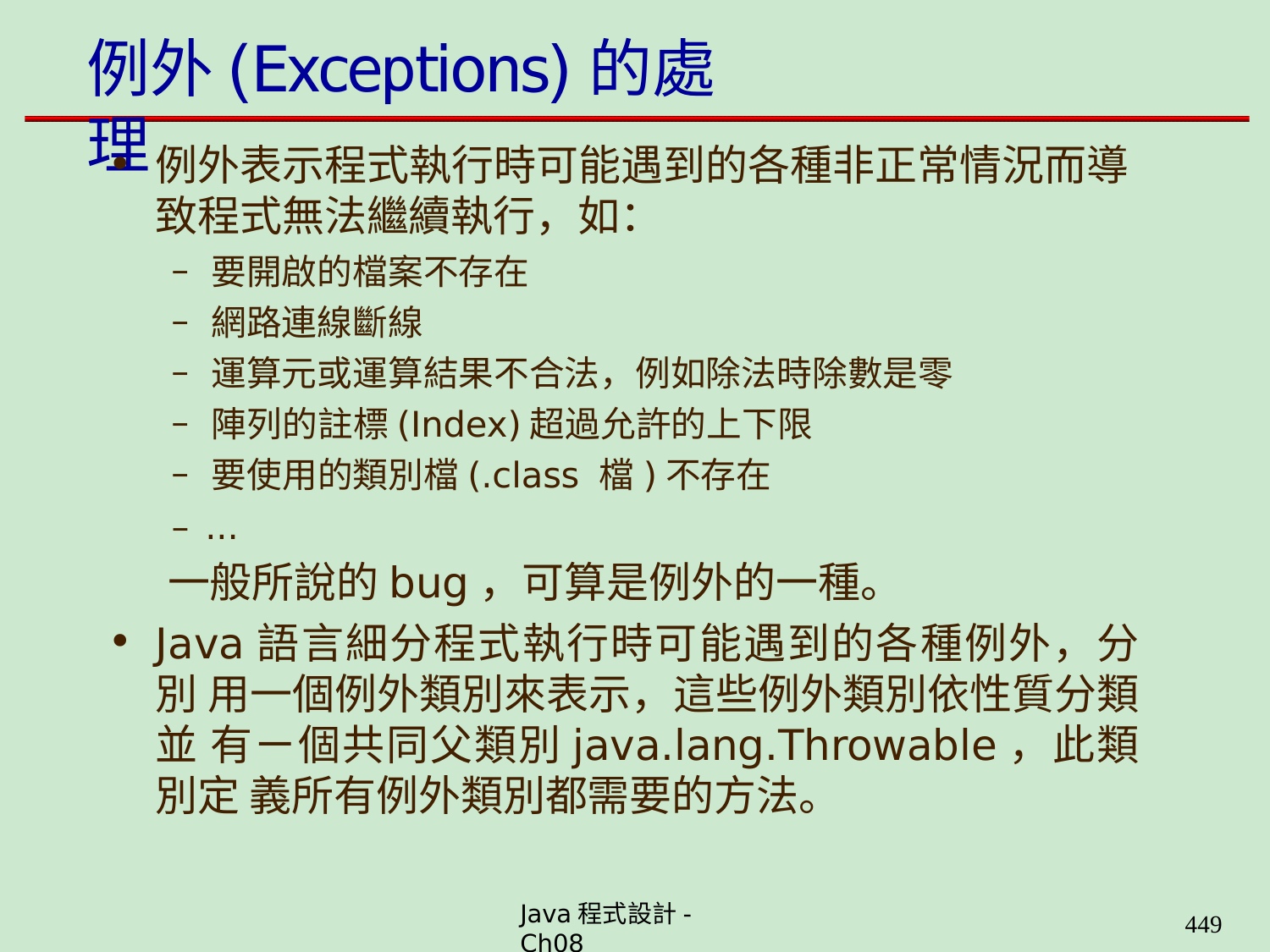

# 例外(Exceptions)的處理
例外表示程式執行時可能遇到的各種非正常情況而導 致程式無法繼續執行，如：
要開啟的檔案不存在
網路連線斷線
運算元或運算結果不合法，例如除法時除數是零
陣列的註標(Index)超過允許的上下限
要使用的類別檔(.class 檔)不存在
– ...
一般所說的bug，可算是例外的一種。
Java語言細分程式執行時可能遇到的各種例外，分別 用一個例外類別來表示，這些例外類別依性質分類並 有ㄧ個共同父類別java.lang.Throwable，此類別定 義所有例外類別都需要的方法。
Java程式設計-Ch08
449